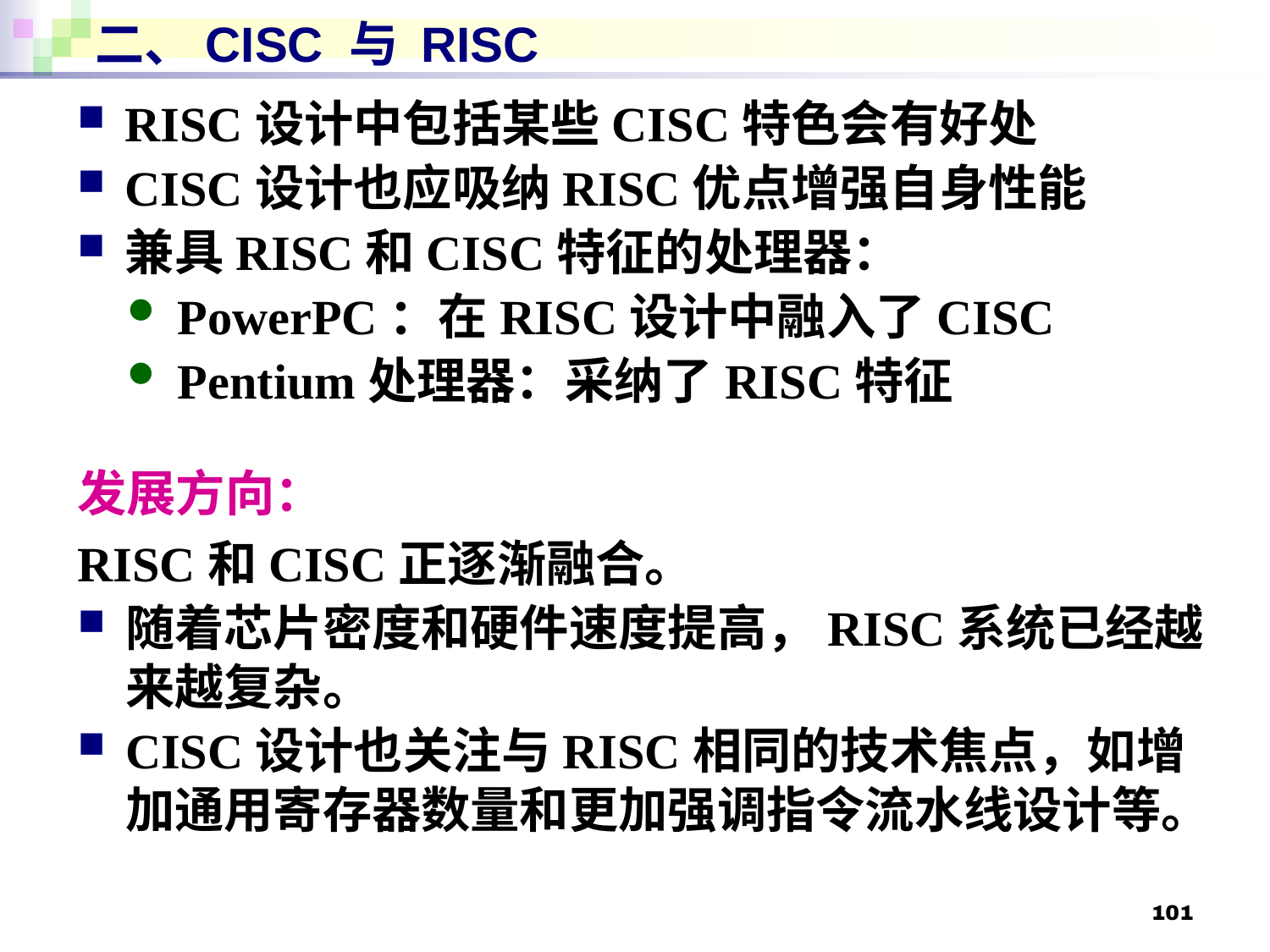

# 二、CISC 与 RISC
RISC设计中包括某些CISC特色会有好处
CISC设计也应吸纳RISC优点增强自身性能
兼具RISC和CISC特征的处理器：
PowerPC：在RISC设计中融入了CISC
Pentium处理器：采纳了RISC特征
发展方向：
RISC和CISC正逐渐融合。
随着芯片密度和硬件速度提高，RISC系统已经越来越复杂。
CISC设计也关注与RISC相同的技术焦点，如增加通用寄存器数量和更加强调指令流水线设计等。
101